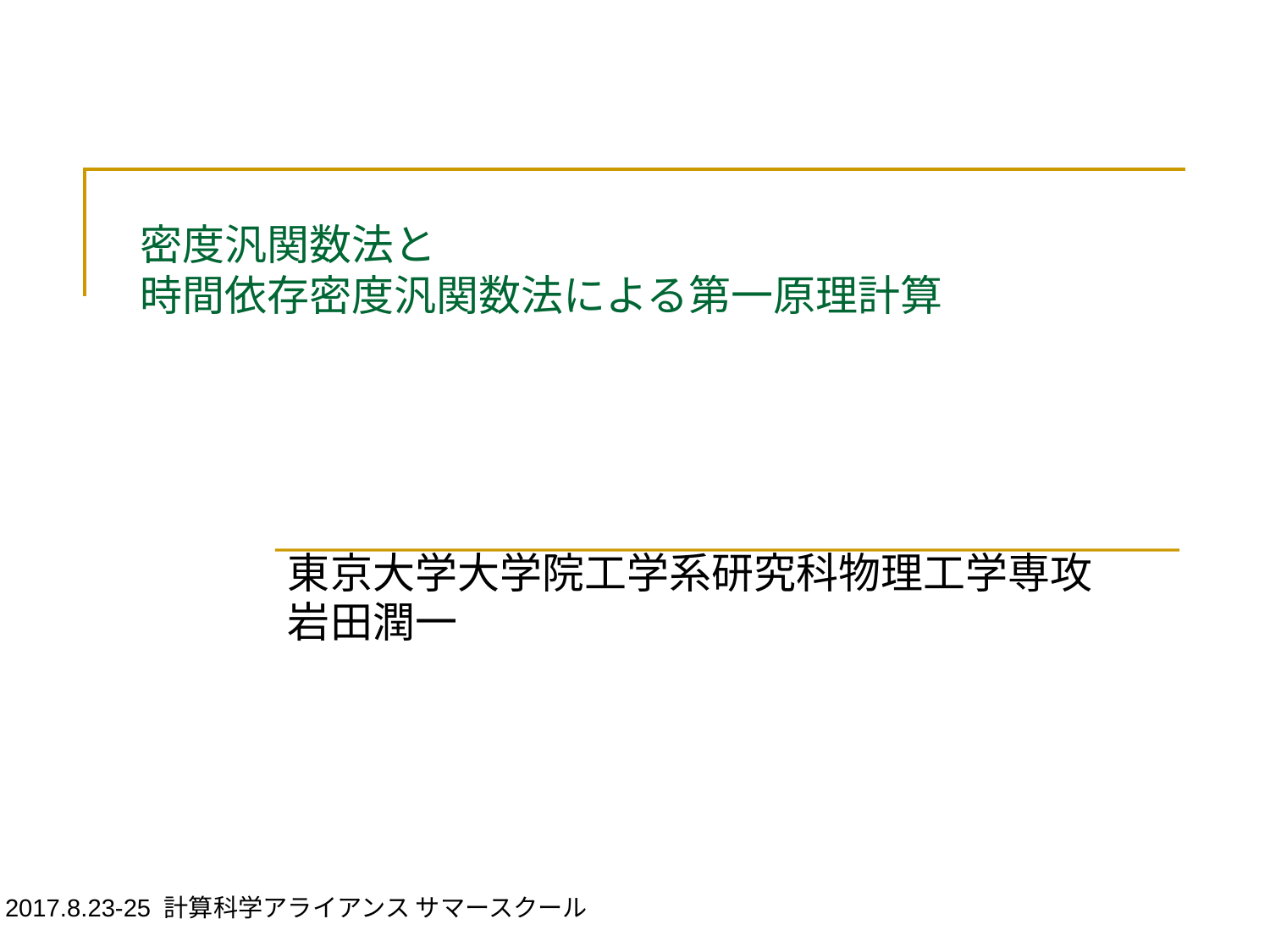

# 密度汎関数法と 時間依存密度汎関数法による第一原理計算
東京大学大学院工学系研究科物理工学専攻
岩田潤一
May 30, 2014 @名大
2017.8.23-25 計算科学アライアンス サマースクール